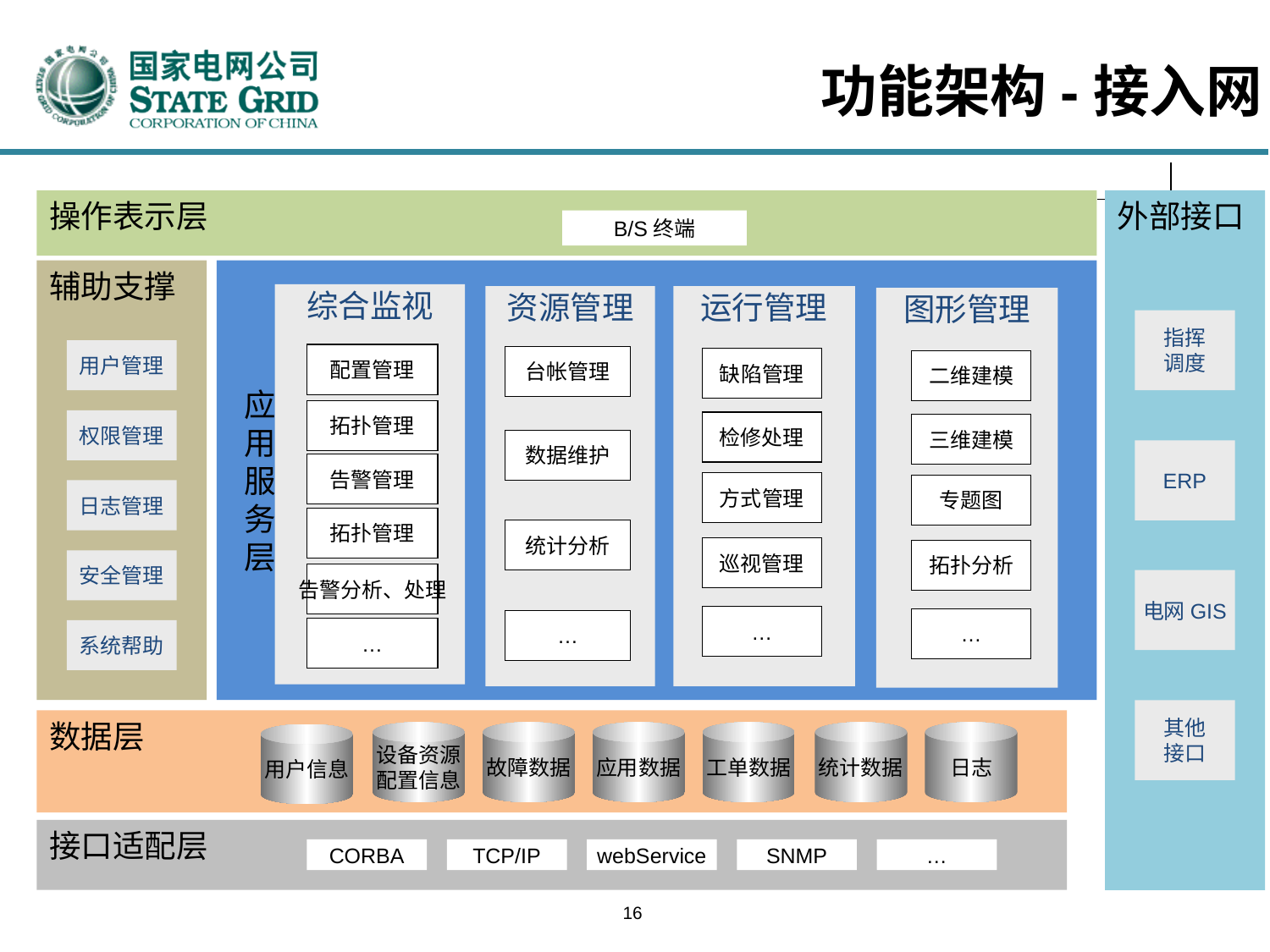

功能架构-接入网
操作表示层
外部接口
B/S终端
辅助支撑
 应
 用
 服
 务
 层
综合监视
配置管理
拓扑管理
告警管理
拓扑管理
告警分析、处理
…
资源管理
运行管理
缺陷管理
检修处理
方式管理
巡视管理
…
图形管理
指挥
调度
用户管理
台帐管理
二维建模
权限管理
三维建模
数据维护
ERP
专题图
日志管理
统计分析
拓扑分析
安全管理
电网GIS
…
…
系统帮助
其他
接口
数据层
设备资源
配置信息
故障数据
应用数据
工单数据
统计数据
日志
用户信息
接口适配层
CORBA
TCP/IP
webService
SNMP
…
16